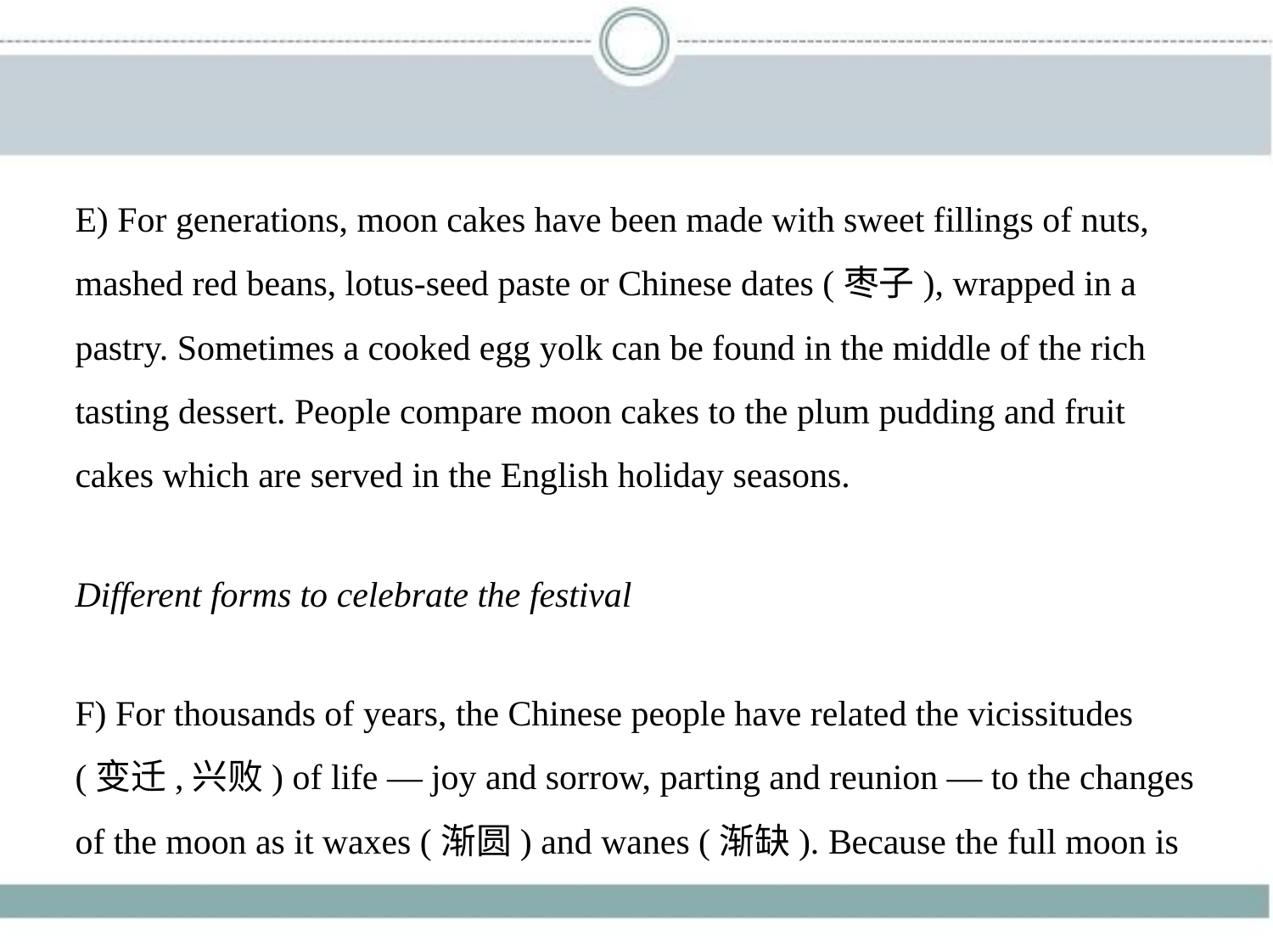

E) For generations, moon cakes have been made with sweet fillings of nuts,
mashed red beans, lotus-seed paste or Chinese dates (枣子), wrapped in a
pastry. Sometimes a cooked egg yolk can be found in the middle of the rich
tasting dessert. People compare moon cakes to the plum pudding and fruit
cakes which are served in the English holiday seasons.
Different forms to celebrate the festival
F) For thousands of years, the Chinese people have related the vicissitudes
(变迁,兴败) of life — joy and sorrow, parting and reunion — to the changes
of the moon as it waxes (渐圆) and wanes (渐缺). Because the full moon is